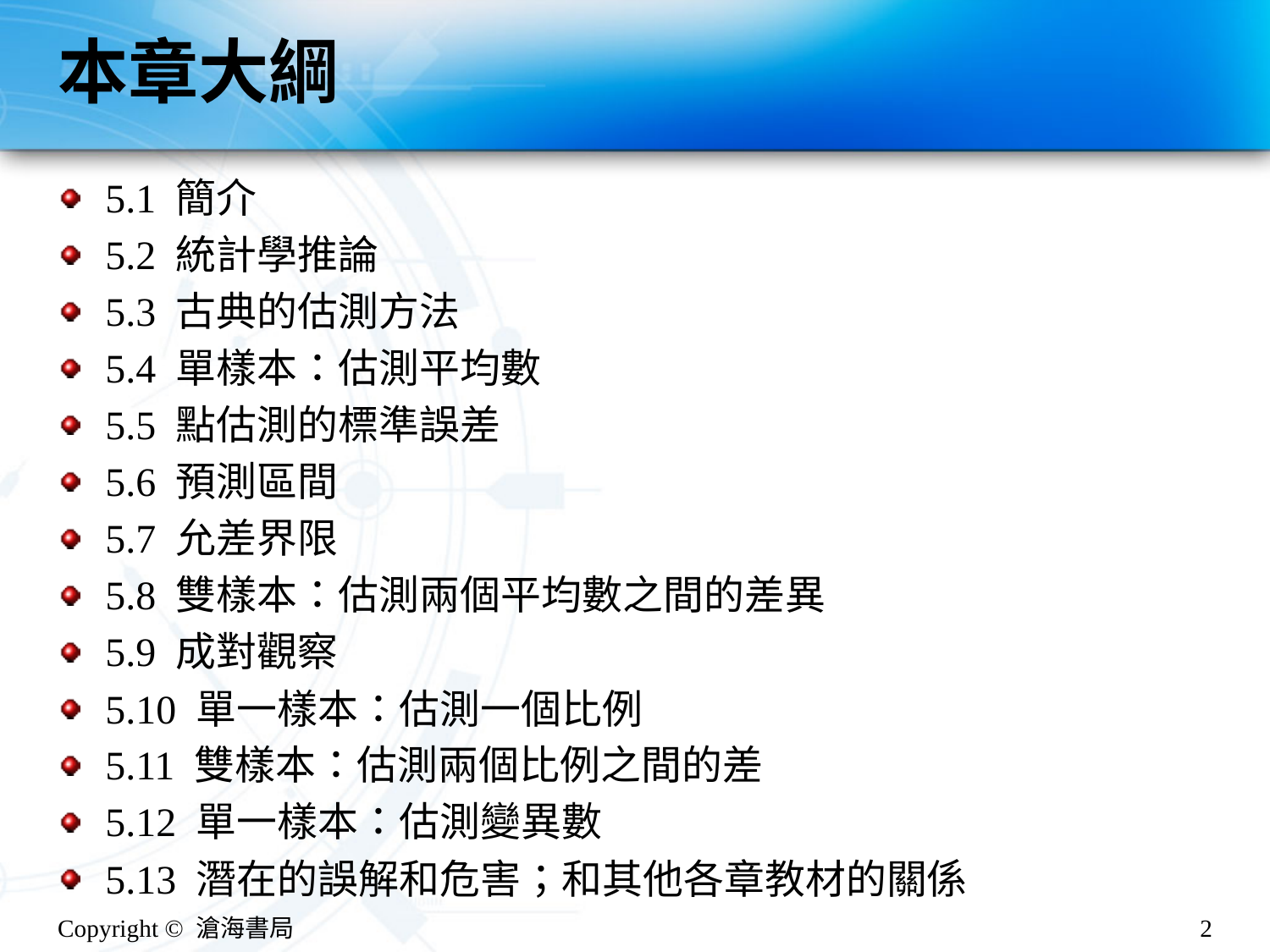

# 本章大綱
5.1 簡介
5.2 統計學推論
5.3 古典的估測方法
5.4 單樣本：估測平均數
5.5 點估測的標準誤差
5.6 預測區間
5.7 允差界限
5.8 雙樣本：估測兩個平均數之間的差異
5.9 成對觀察
5.10 單一樣本：估測一個比例
5.11 雙樣本：估測兩個比例之間的差
5.12 單一樣本：估測變異數
5.13 潛在的誤解和危害；和其他各章教材的關係
Copyright © 滄海書局
2